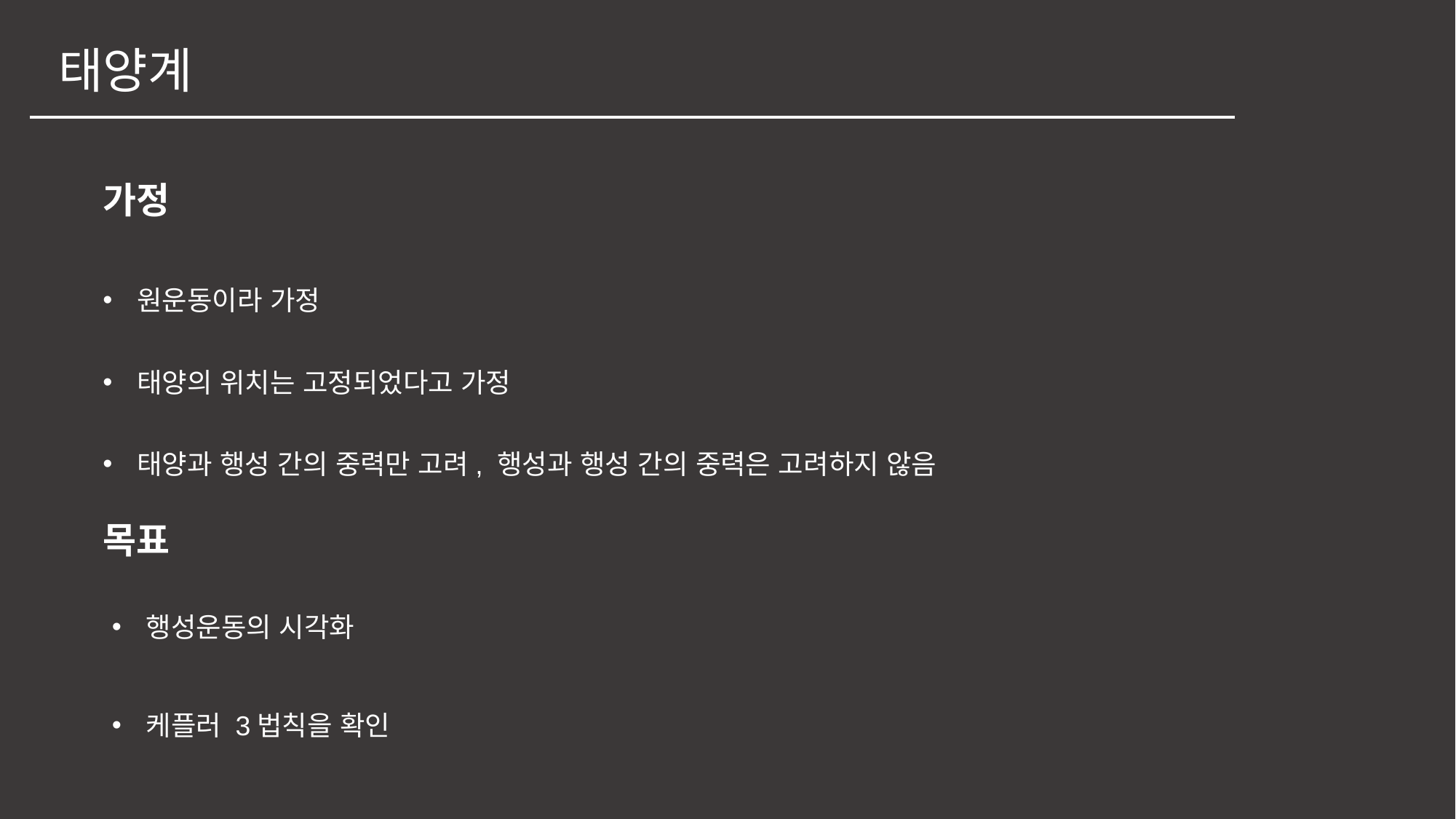

태양계
가정
원운동이라 가정
태양의 위치는 고정되었다고 가정
태양과 행성 간의 중력만 고려, 행성과 행성 간의 중력은 고려하지 않음

목표
행성운동의 시각화
케플러 3법칙을 확인